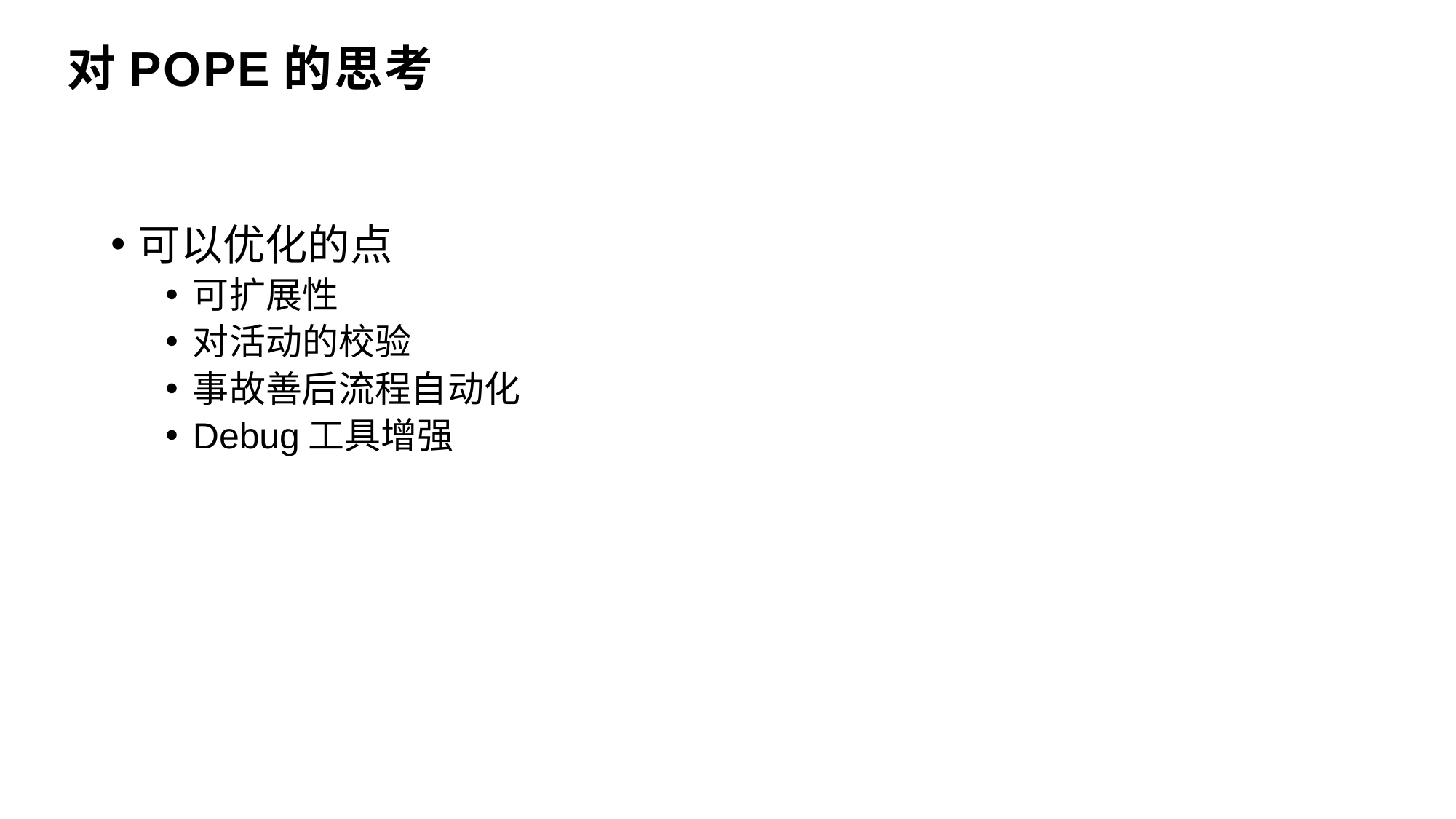

对POPE的思考
可以优化的点
可扩展性
对活动的校验
事故善后流程自动化
Debug工具增强